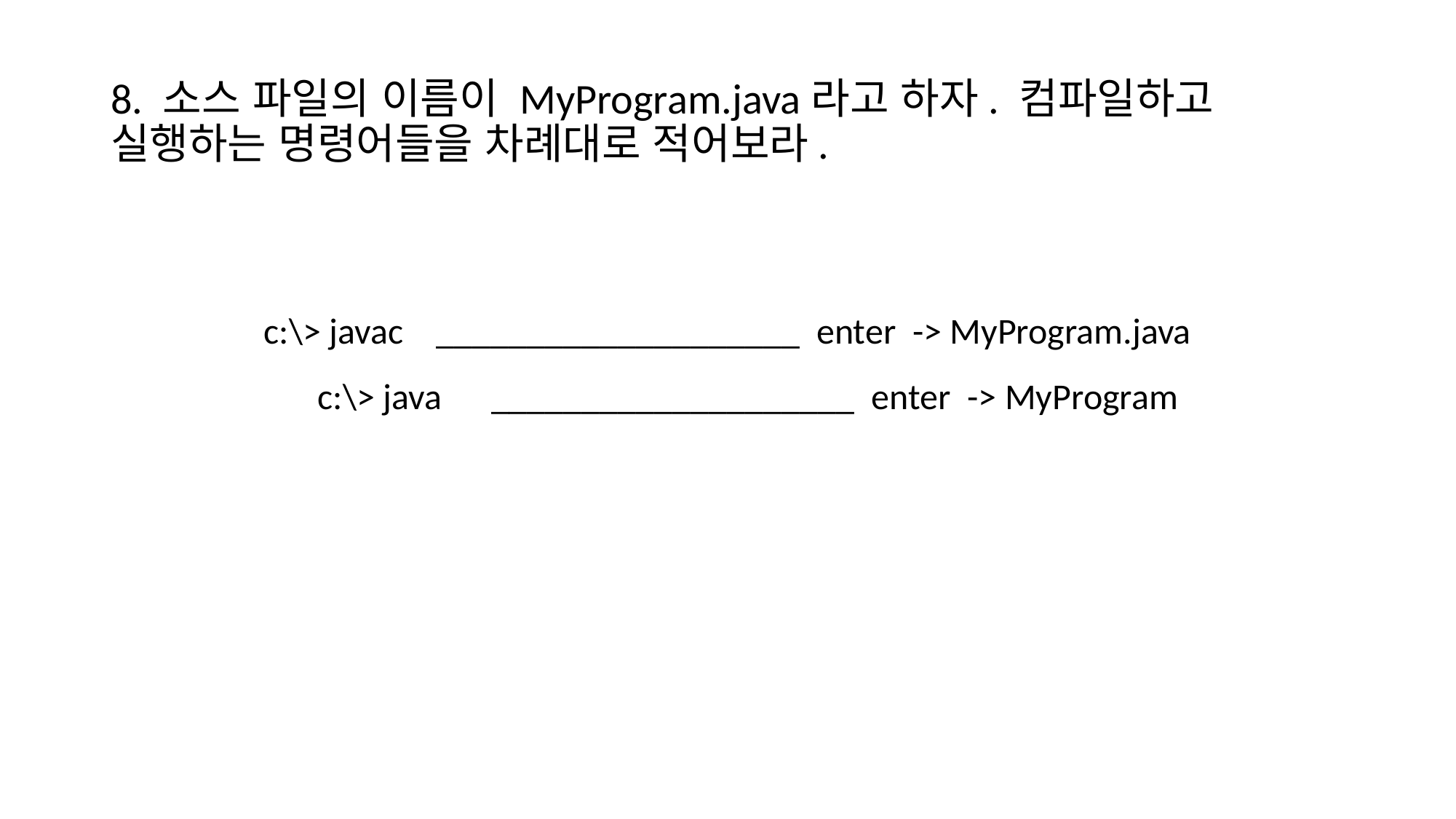

# 8. 소스 파일의 이름이 MyProgram.java라고 하자. 컴파일하고 실행하는 명령어들을 차례대로 적어보라.

c:\> javac    ____________________  enter  -> MyProgram.java
     c:\> java      ____________________  enter  -> MyProgram